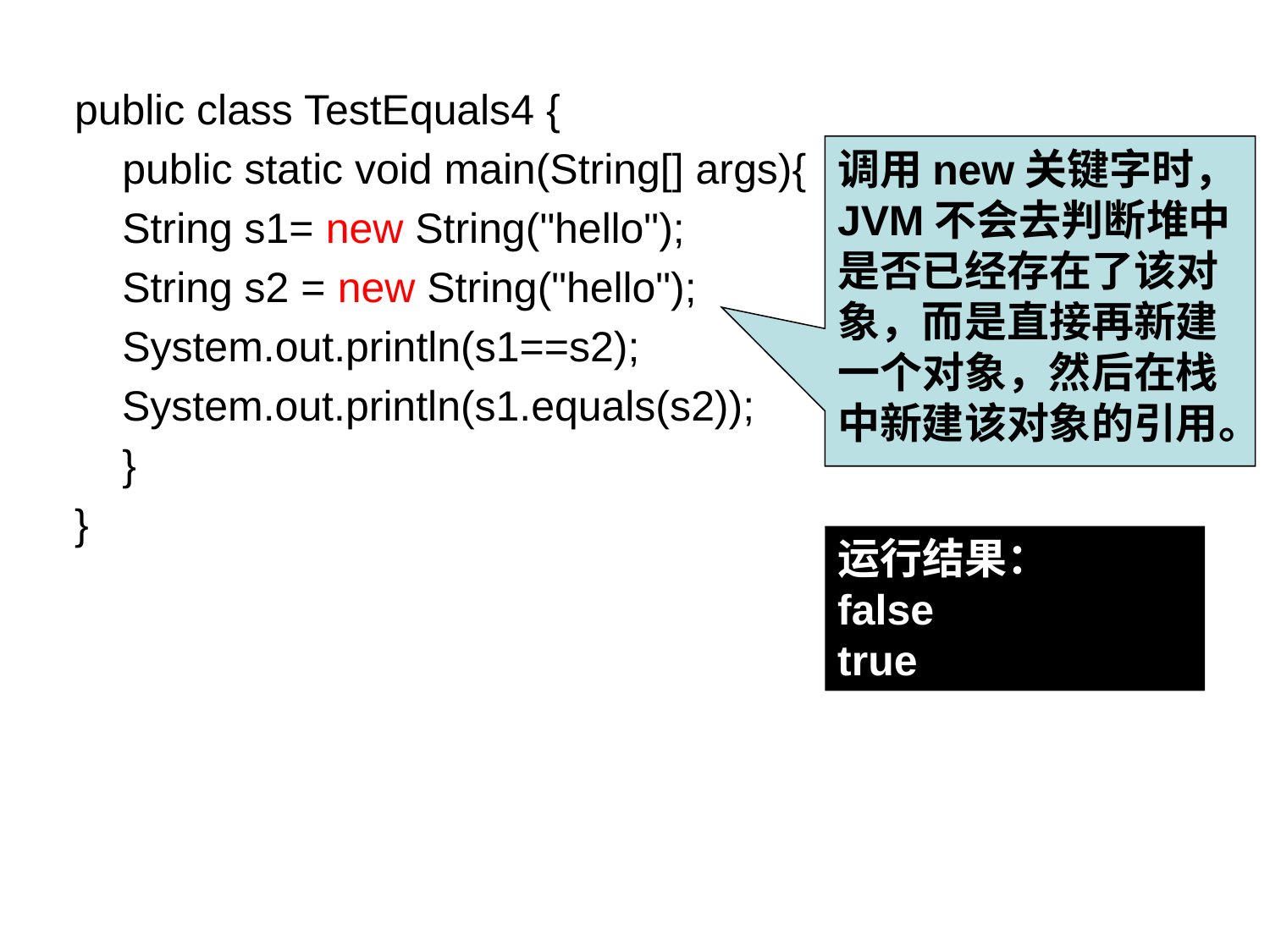

public class TestEquals4 {
	public static void main(String[] args){
	String s1= new String("hello");
	String s2 = new String("hello");
	System.out.println(s1==s2);
    System.out.println(s1.equals(s2));
	}
}

调用new关键字时，JVM不会去判断堆中是否已经存在了该对象，而是直接再新建一个对象，然后在栈中新建该对象的引用。

运行结果：
false
true